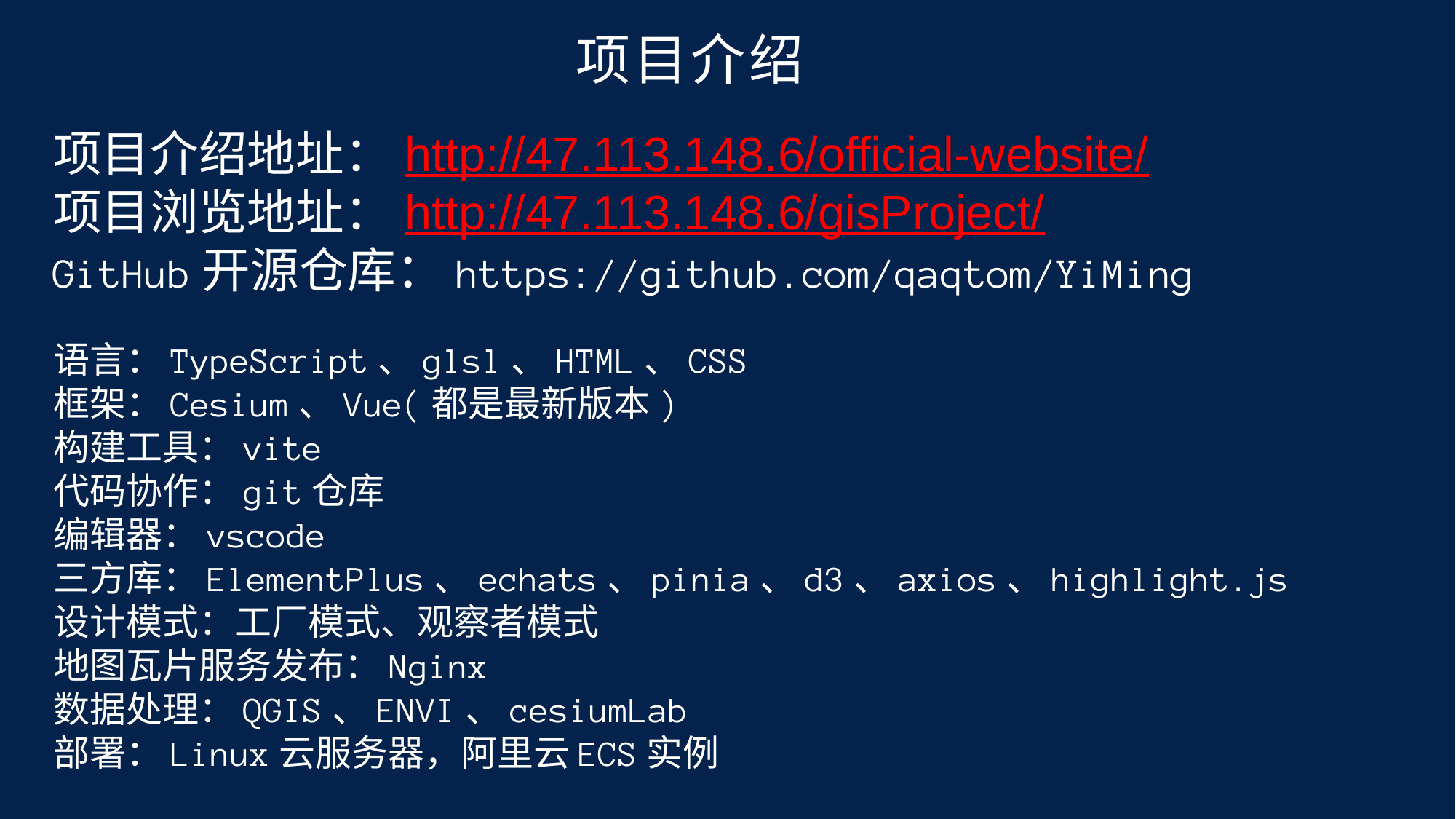

项目介绍
项目介绍地址：http://47.113.148.6/official-website/
项目浏览地址：http://47.113.148.6/gisProject/
GitHub开源仓库：https://github.com/qaqtom/YiMing
语言：TypeScript、glsl、HTML、CSS
框架：Cesium、Vue(都是最新版本)
构建工具：vite
代码协作：git仓库
编辑器：vscode
三方库：ElementPlus、echats、pinia、d3、axios、highlight.js
设计模式：工厂模式、观察者模式
地图瓦片服务发布：Nginx
数据处理：QGIS、ENVI、cesiumLab
部署：Linux云服务器，阿里云ECS实例